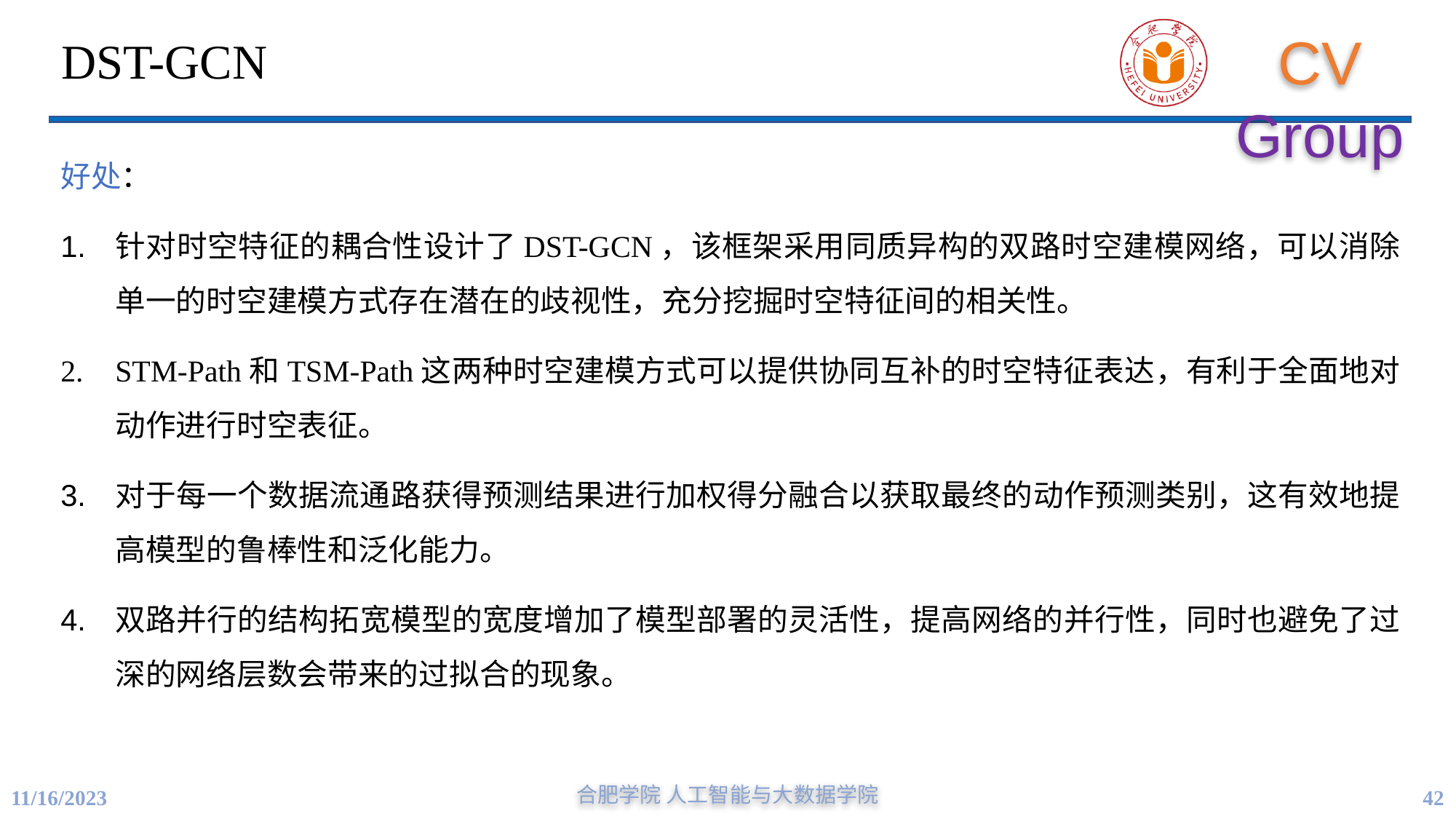

# DST-GCN
好处：
针对时空特征的耦合性设计了DST-GCN，该框架采用同质异构的双路时空建模网络，可以消除单一的时空建模方式存在潜在的歧视性，充分挖掘时空特征间的相关性。
STM-Path和TSM-Path这两种时空建模方式可以提供协同互补的时空特征表达，有利于全面地对动作进行时空表征。
对于每一个数据流通路获得预测结果进行加权得分融合以获取最终的动作预测类别，这有效地提高模型的鲁棒性和泛化能力。
双路并行的结构拓宽模型的宽度增加了模型部署的灵活性，提高网络的并行性，同时也避免了过深的网络层数会带来的过拟合的现象。

合肥学院 人工智能与大数据学院
42
11/16/2023